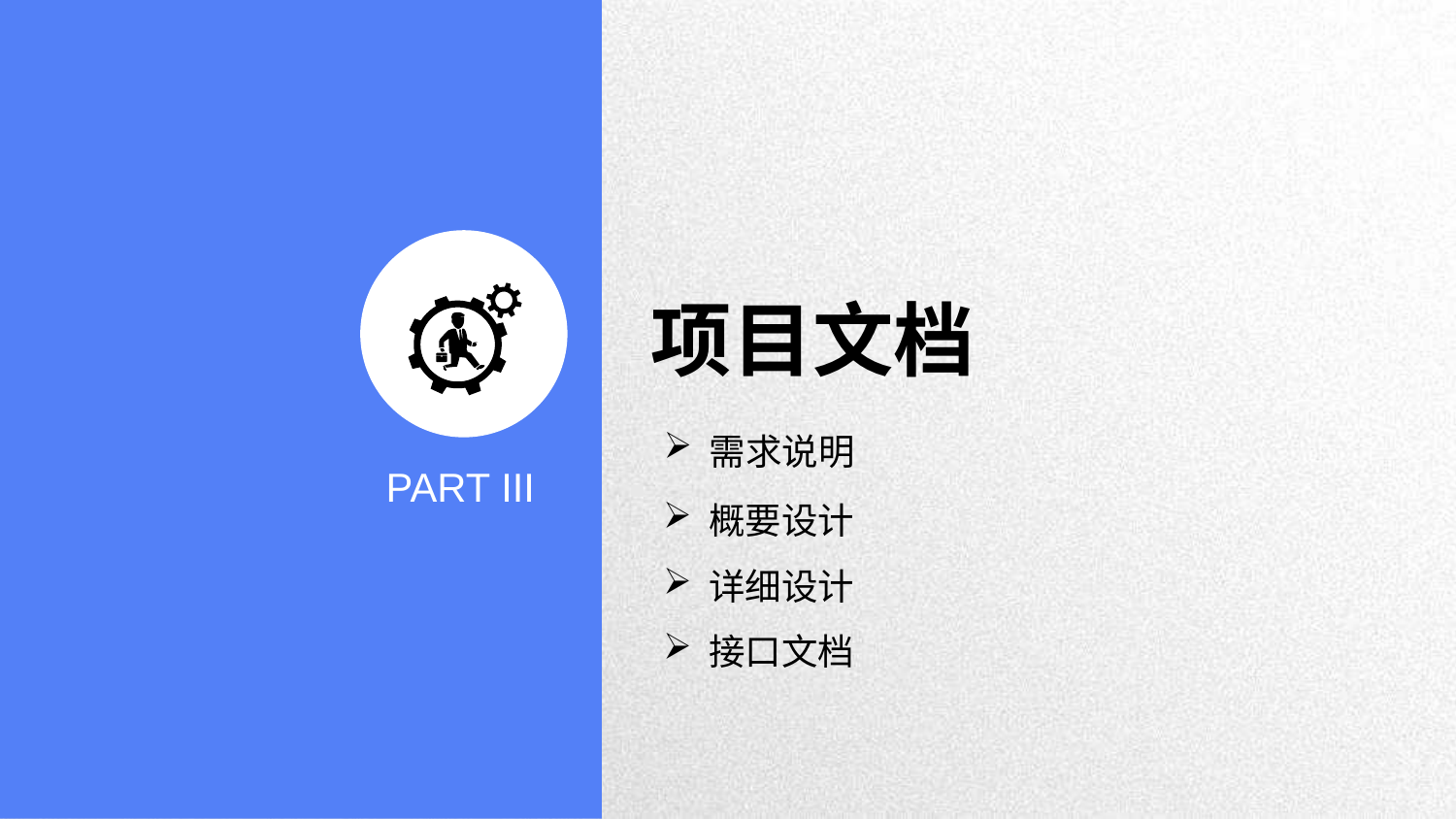

项目文档
需求说明
概要设计
详细设计
接口文档

PART III